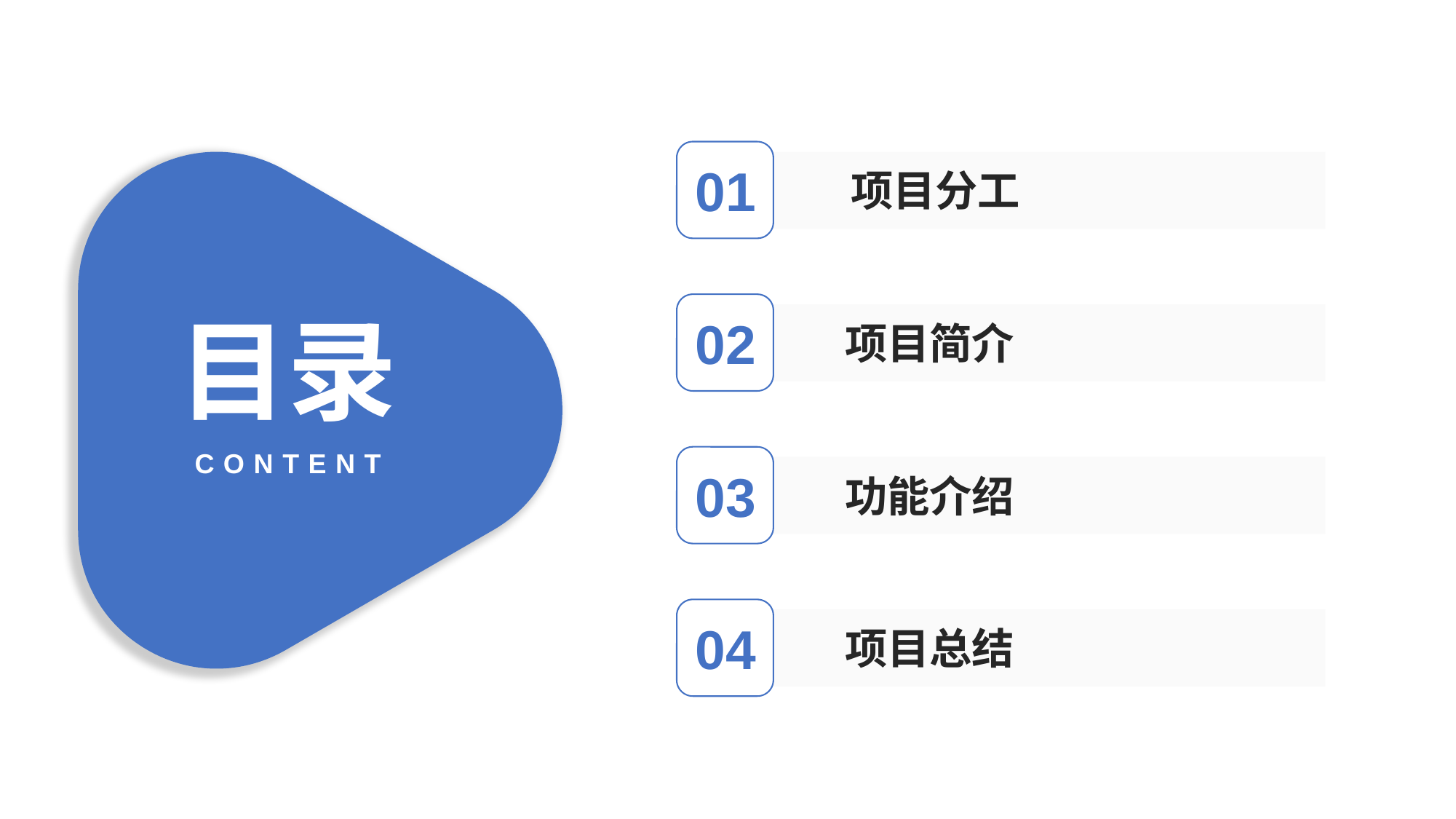

项目分工
工作业绩
项目简介
亮点经验
功能介绍
问题分析
项目总结
未来计划